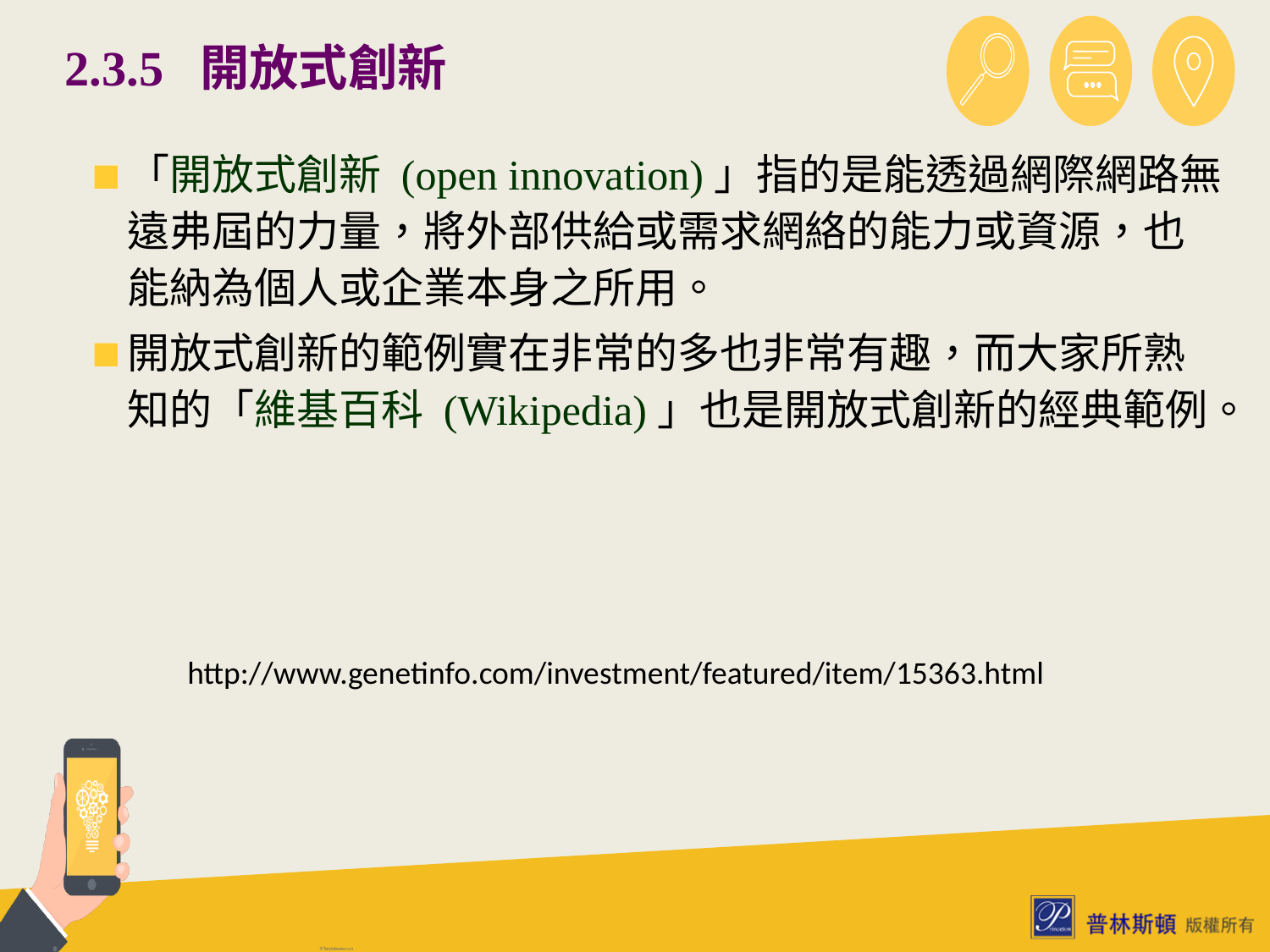

# 2.3.5  開放式創新
「開放式創新 (open innovation)」指的是能透過網際網路無遠弗屆的力量，將外部供給或需求網絡的能力或資源，也能納為個人或企業本身之所用。
開放式創新的範例實在非常的多也非常有趣，而大家所熟知的「維基百科 (Wikipedia)」也是開放式創新的經典範例。
http://www.genetinfo.com/investment/featured/item/15363.html